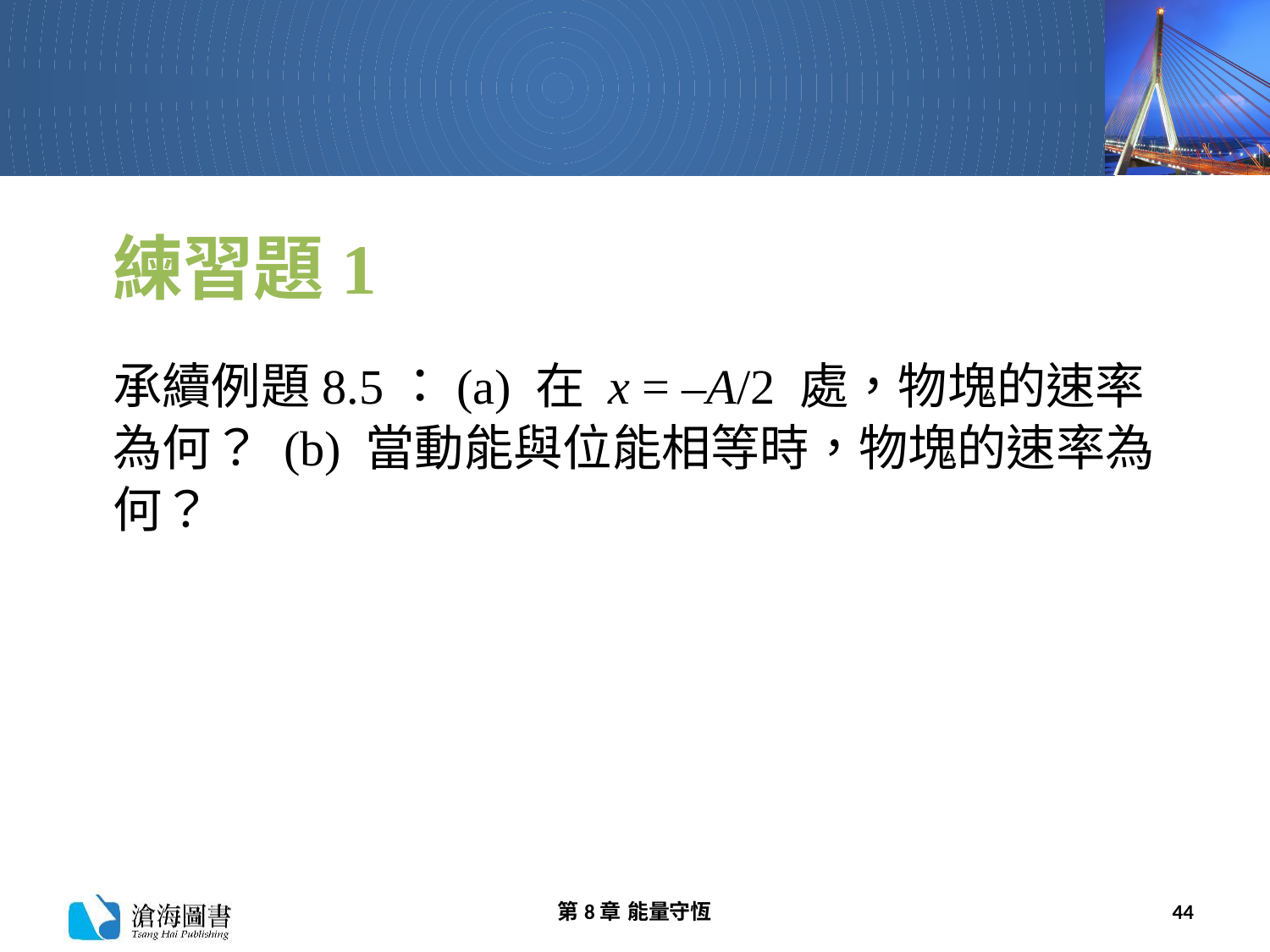

# 練習題1
承續例題8.5：(a) 在 x = –A/2 處，物塊的速率為何？ (b) 當動能與位能相等時，物塊的速率為何？

第8章 能量守恆
44